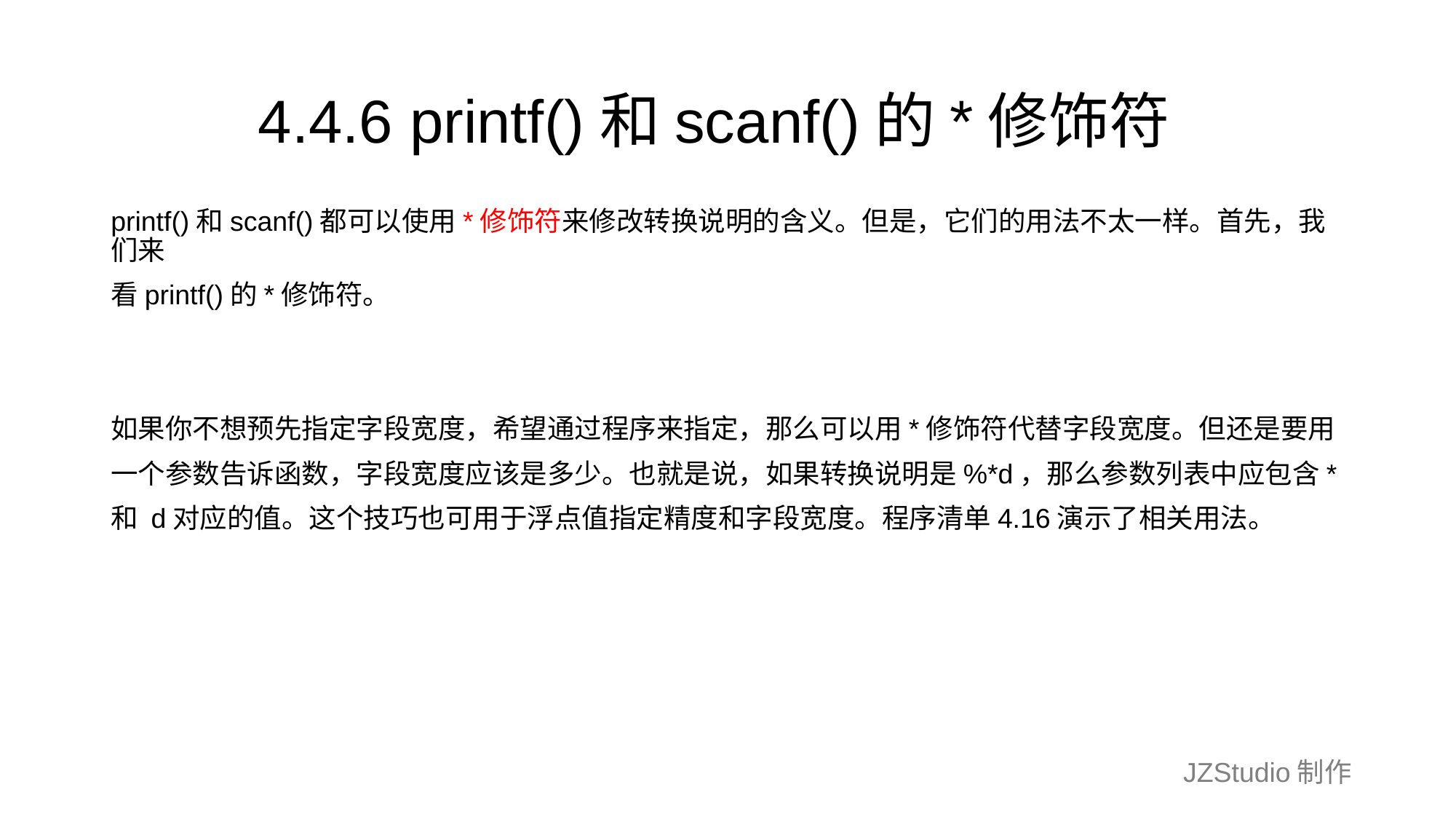

# 4.4.6 printf()和scanf()的*修饰符
printf()和scanf()都可以使用*修饰符来修改转换说明的含义。但是，它们的用法不太一样。首先，我们来
看printf()的*修饰符。

如果你不想预先指定字段宽度，希望通过程序来指定，那么可以用*修饰符代替字段宽度。但还是要用
一个参数告诉函数，字段宽度应该是多少。也就是说，如果转换说明是%*d，那么参数列表中应包含*
和 d对应的值。这个技巧也可用于浮点值指定精度和字段宽度。程序清单4.16演示了相关用法。